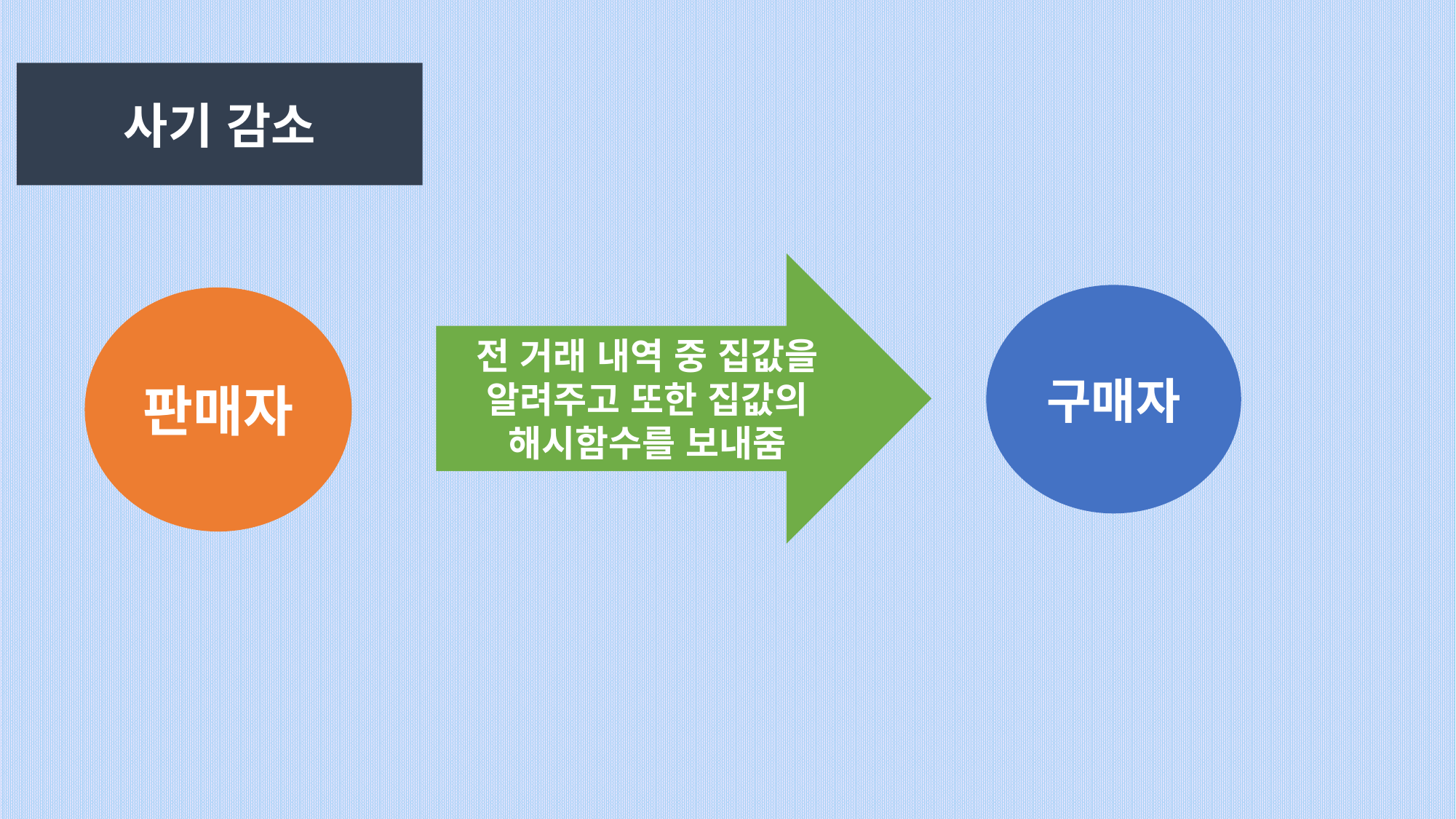

# 사기 감소
사기 감소
전 거래 내역 중 집값을 알려주고 또한 집값의 해시함수를 보내줌
구매자
판매자